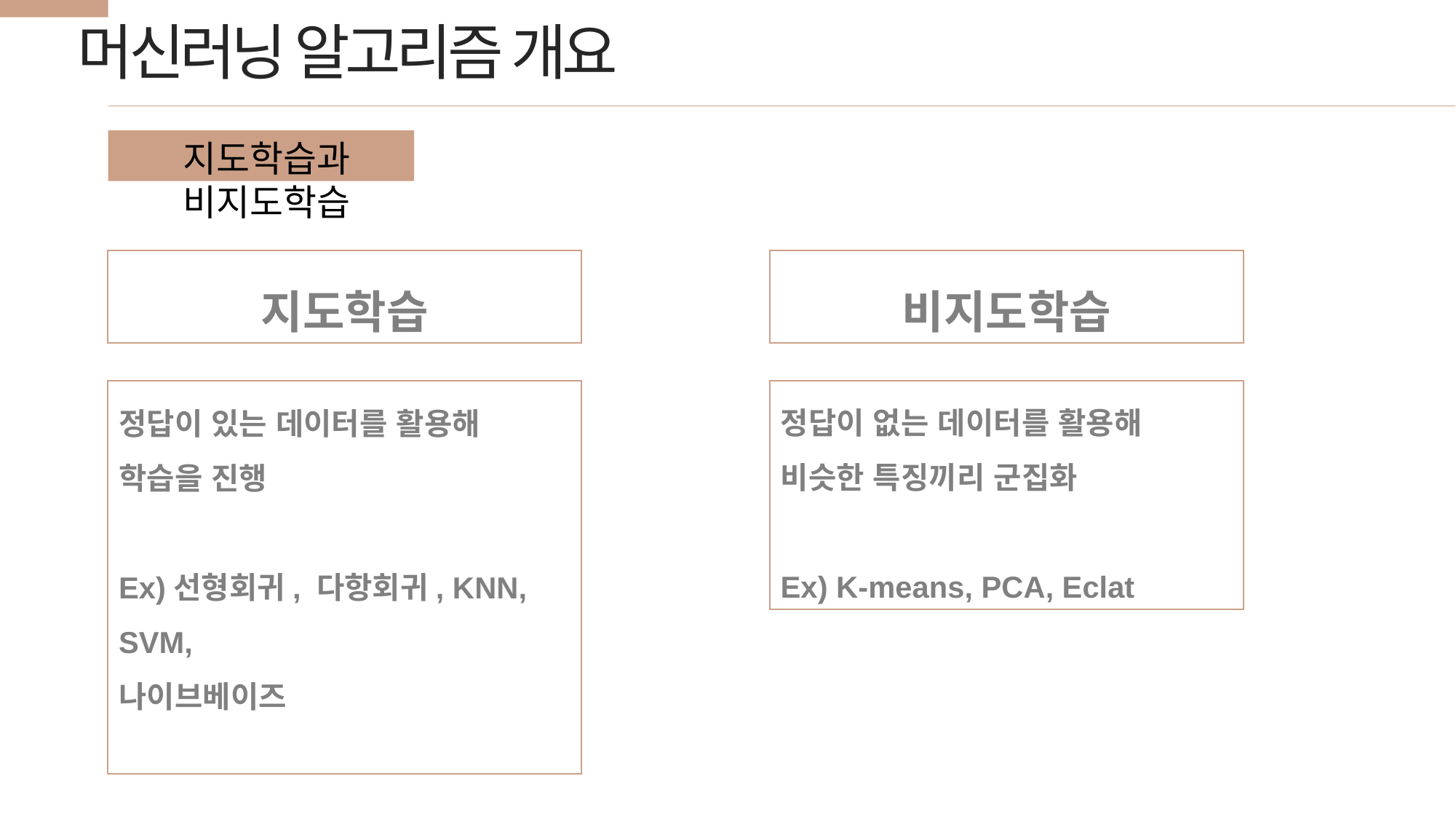

머신러닝 알고리즘 개요

지도학습과 비지도학습
지도학습
비지도학습
정답이 없는 데이터를 활용해 비슷한 특징끼리 군집화

Ex) K-means, PCA, Eclat
정답이 있는 데이터를 활용해 학습을 진행

Ex)선형회귀, 다항회귀, KNN, SVM,
나이브베이즈